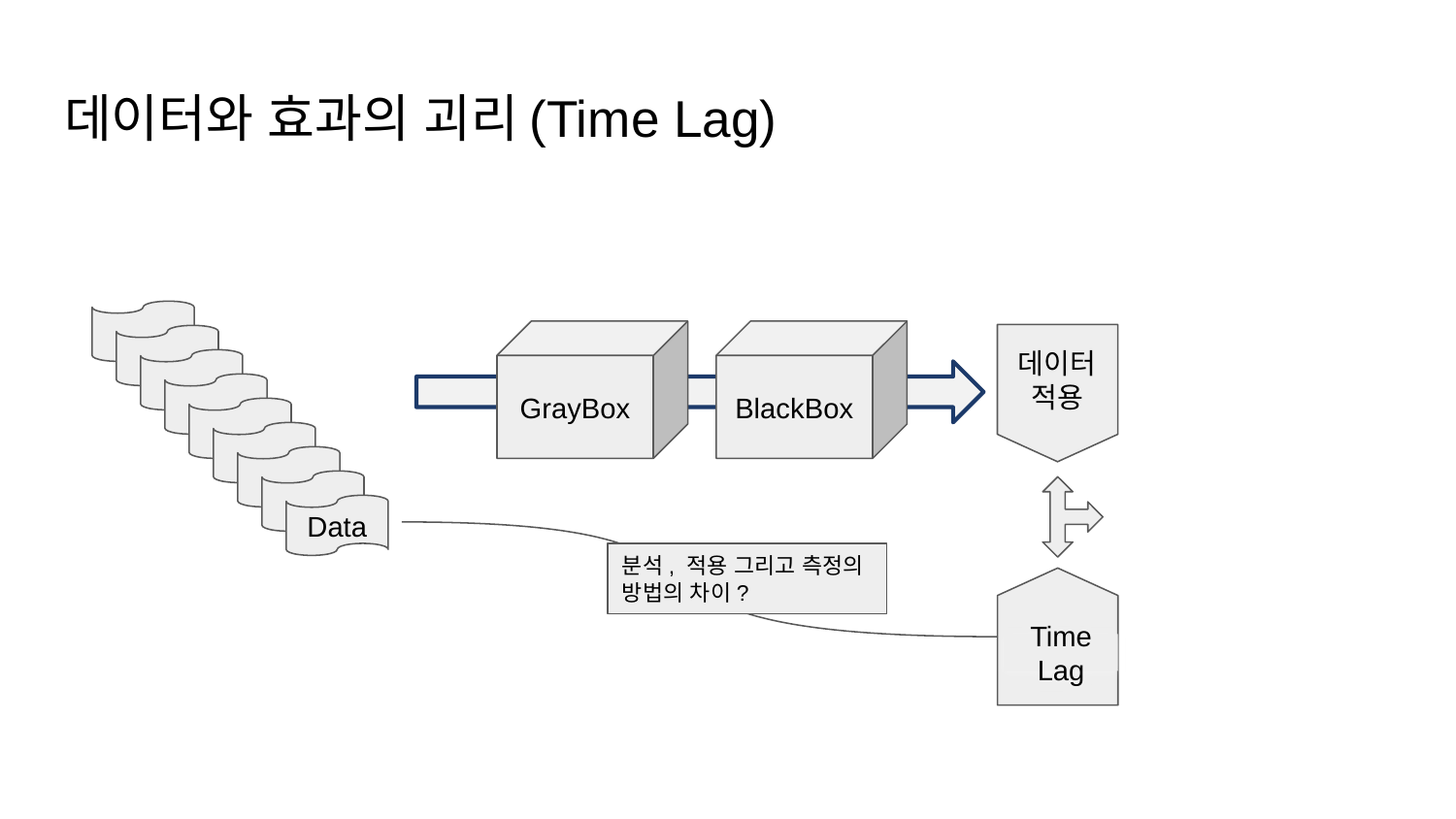

# 데이터와 효과의 괴리(Time Lag)

BlackBox
GrayBox
데이터적용

Data
분석, 적용 그리고 측정의 방법의 차이?

Time
Lag